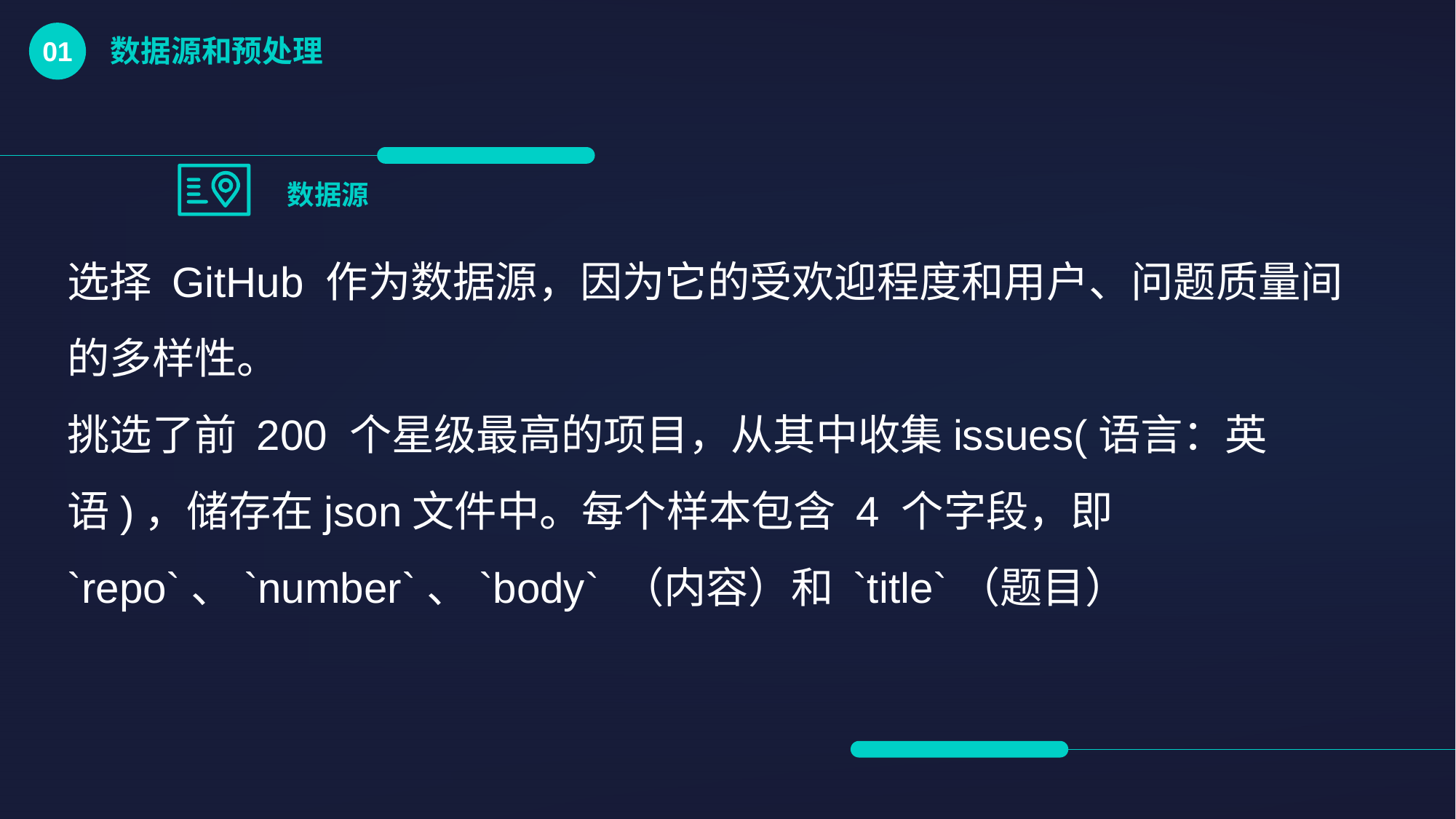

数据源和预处理
01

数据源
选择 GitHub 作为数据源，因为它的受欢迎程度和用户、问题质量间的多样性。
挑选了前 200 个星级最高的项目，从其中收集issues(语言：英语)，储存在json文件中。每个样本包含 4 个字段，即 `repo`、`number`、`body` （内容）和 `title`（题目）